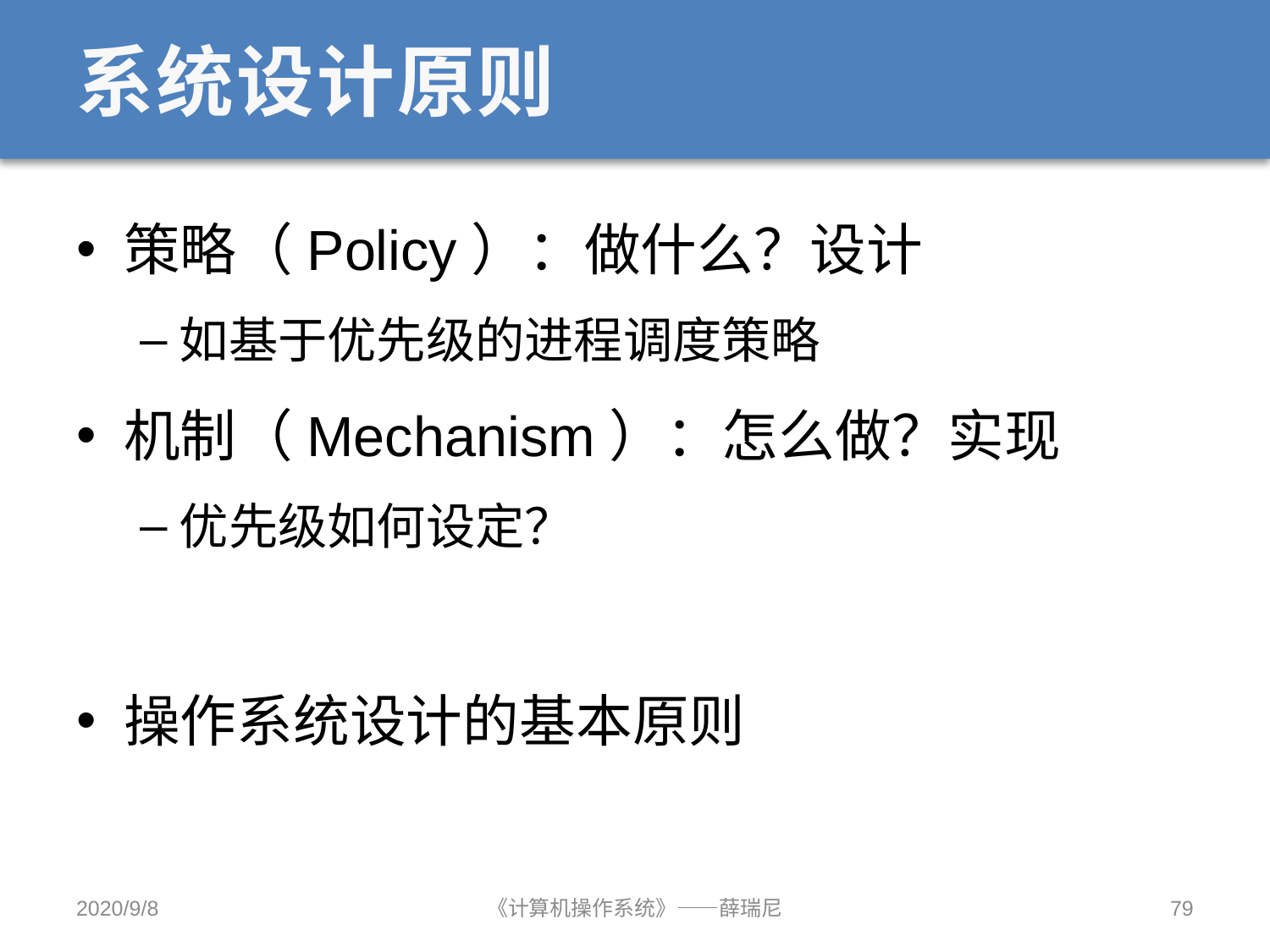

# 系统设计原则
策略（Policy）：做什么？设计
如基于优先级的进程调度策略
机制（Mechanism）：怎么做？实现
优先级如何设定？

操作系统设计的基本原则
2020/9/8
《计算机操作系统》——薛瑞尼
79